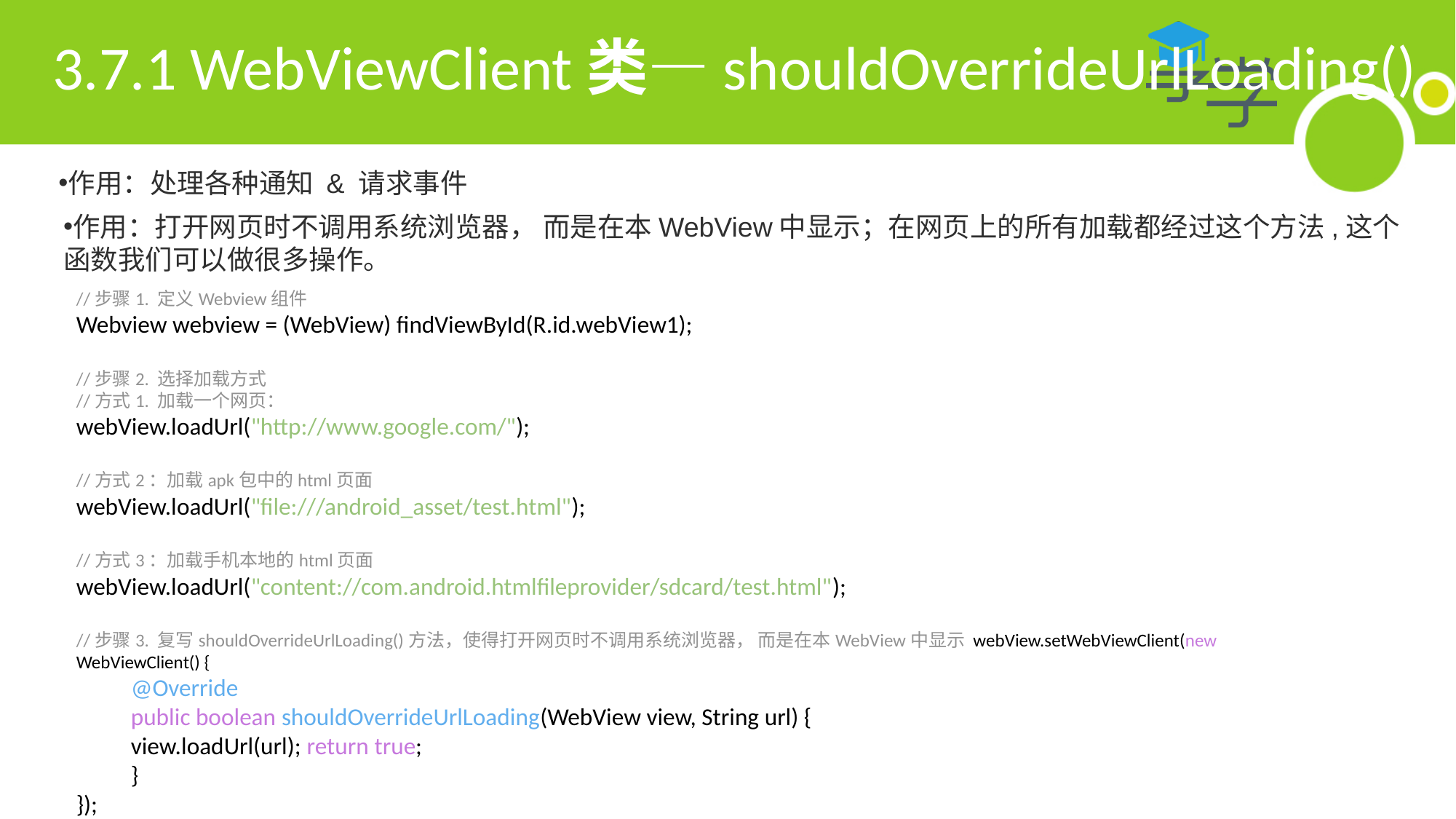

# 3.7.1 WebViewClient类—shouldOverrideUrlLoading()
作用：处理各种通知 & 请求事件
作用：打开网页时不调用系统浏览器， 而是在本WebView中显示；在网页上的所有加载都经过这个方法,这个函数我们可以做很多操作。
//步骤1. 定义Webview组件
Webview webview = (WebView) findViewById(R.id.webView1);

//步骤2. 选择加载方式
//方式1. 加载一个网页：
webView.loadUrl("http://www.google.com/");

//方式2：加载apk包中的html页面
webView.loadUrl("file:///android_asset/test.html");

//方式3：加载手机本地的html页面
webView.loadUrl("content://com.android.htmlfileprovider/sdcard/test.html");

//步骤3. 复写shouldOverrideUrlLoading()方法，使得打开网页时不调用系统浏览器， 而是在本WebView中显示 webView.setWebViewClient(new WebViewClient() {
@Override
public boolean shouldOverrideUrlLoading(WebView view, String url) {
view.loadUrl(url); return true;
}
});